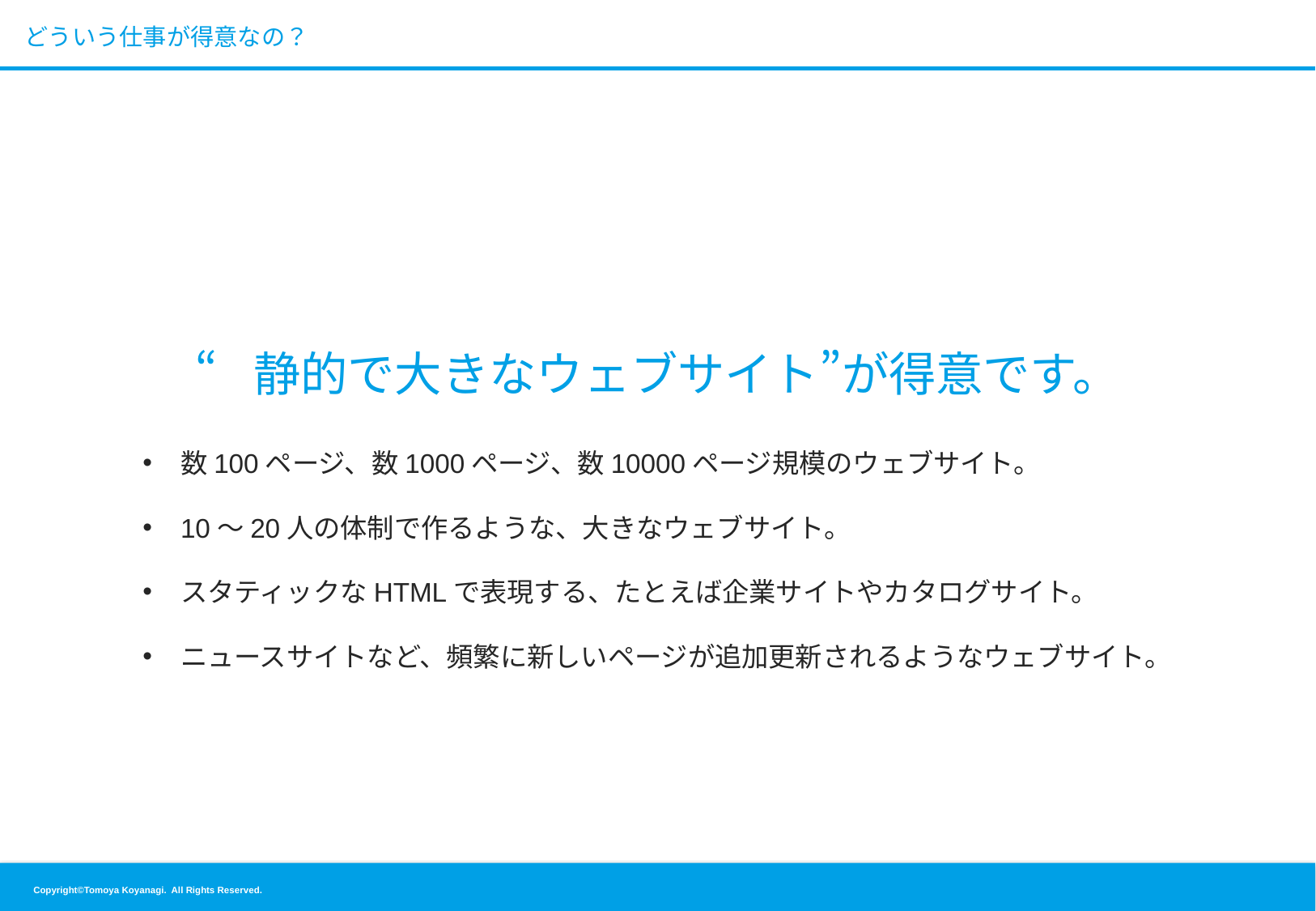

# どういう仕事が得意なの？
“静的で大きなウェブサイト”が得意です。
数100ページ、数1000ページ、数10000ページ規模のウェブサイト。

10〜20人の体制で作るような、大きなウェブサイト。

スタティックなHTMLで表現する、たとえば企業サイトやカタログサイト。

ニュースサイトなど、頻繁に新しいページが追加更新されるようなウェブサイト。